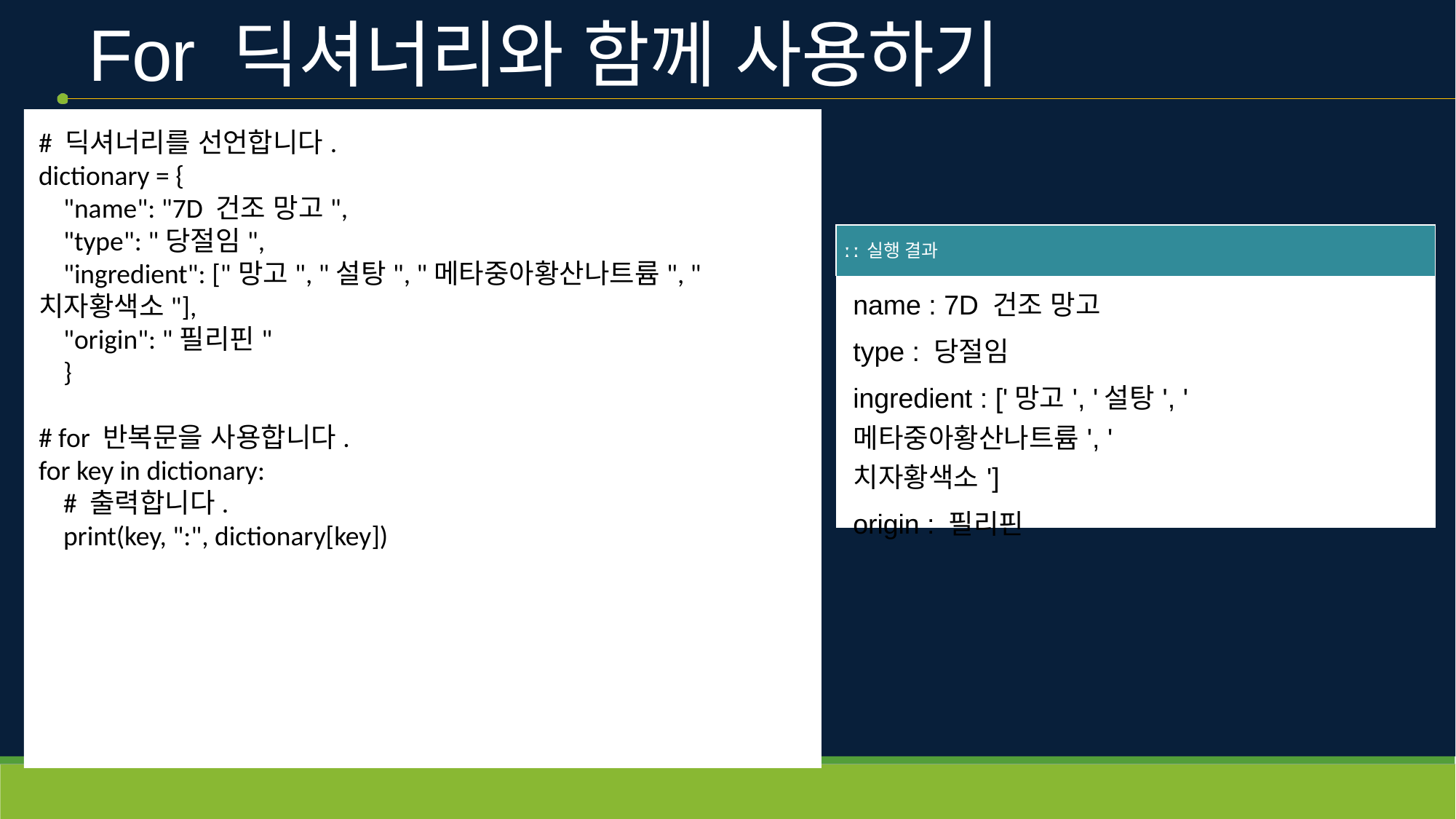

# For 딕셔너리와 함께 사용하기

# 딕셔너리를 선언합니다.
dictionary = {
    "name": "7D 건조 망고",
    "type": "당절임",
    "ingredient": ["망고", "설탕", "메타중아황산나트륨", "치자황색소"],
    "origin": "필리핀"
    }
# for 반복문을 사용합니다.
for key in dictionary:
    # 출력합니다.
    print(key, ":", dictionary[key])

| ː ː 실행 결과 |
| --- |
| name : 7D 건조 망고 type : 당절임 ingredient : ['망고', '설탕', '메타중아황산나트륨', '치자황색소'] origin : 필리핀 |